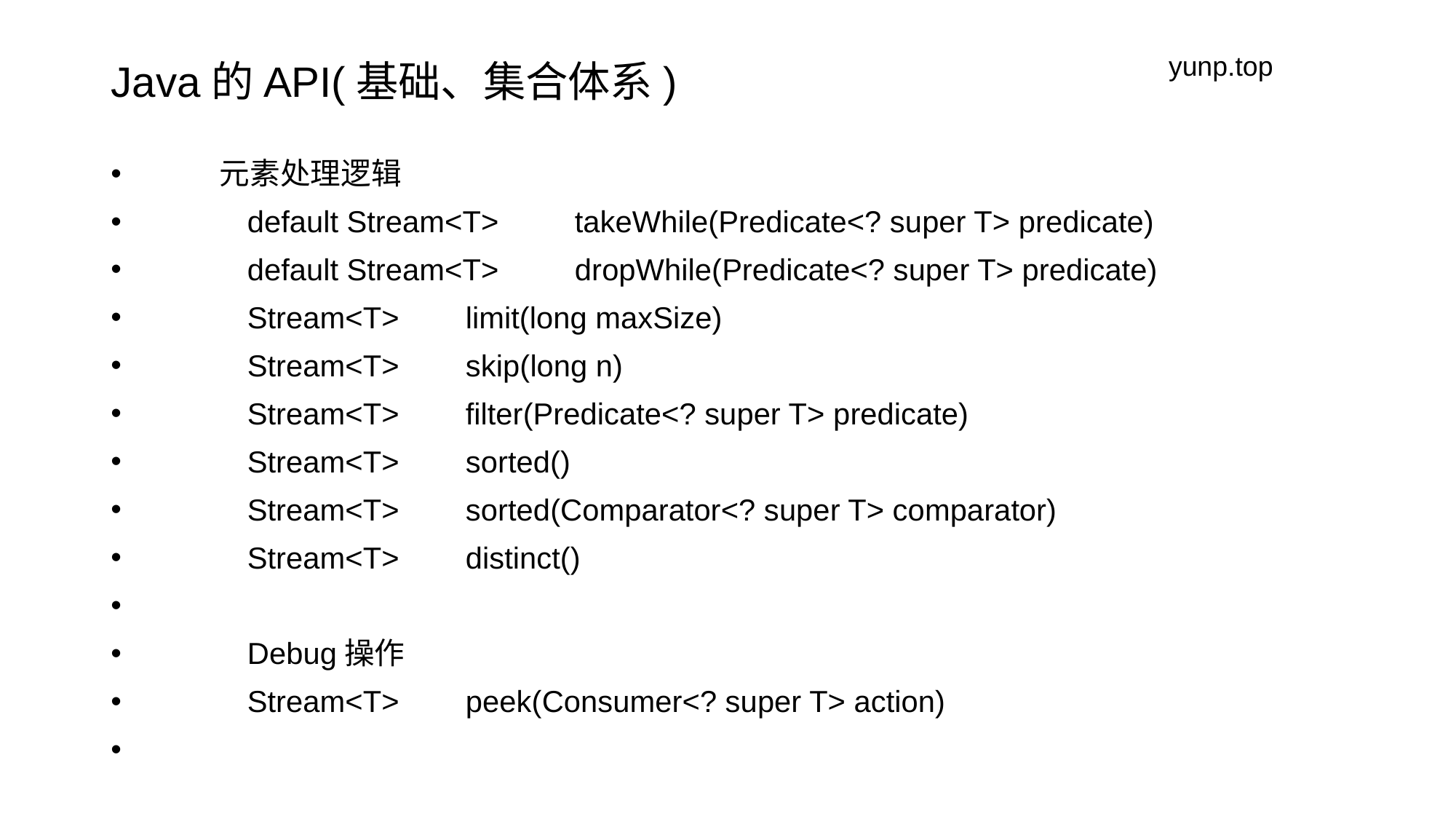

# Java的API(基础、集合体系)
yunp.top
           元素处理逻辑
	default Stream<T> 	takeWhile​(Predicate<? super T> predicate)
	default Stream<T> 	dropWhile​(Predicate<? super T> predicate)
	Stream<T> 	limit​(long maxSize)
	Stream<T> 	skip​(long n)
	Stream<T> 	filter​(Predicate<? super T> predicate)
	Stream<T> 	sorted()
	Stream<T> 	sorted​(Comparator<? super T> comparator)
	Stream<T> 	distinct()

	Debug操作
	Stream<T> 	peek​(Consumer<? super T> action)